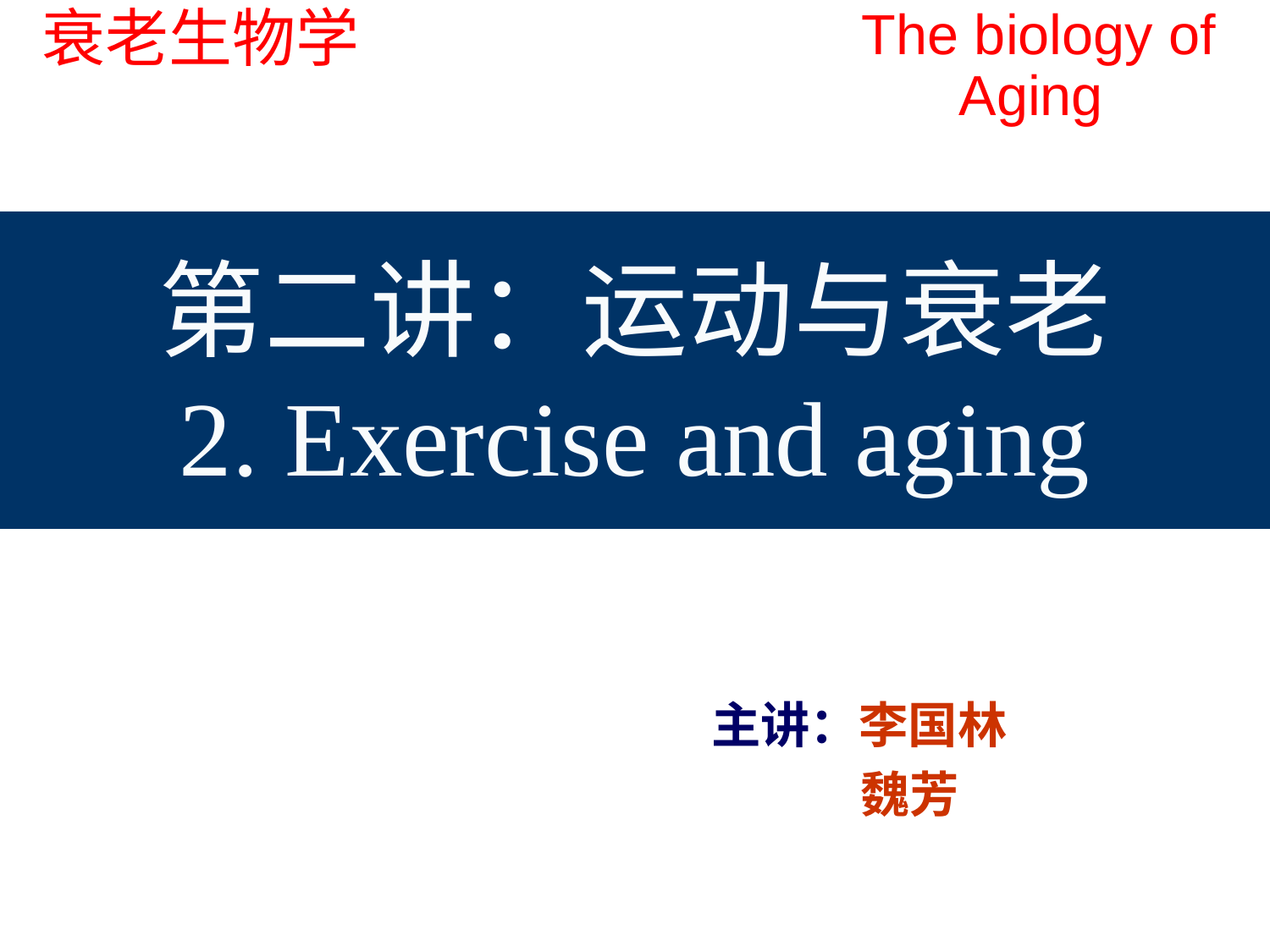

The biology of Aging
衰老生物学

# 第二讲：运动与衰老 2. Exercise and aging
主讲：李国林
魏芳